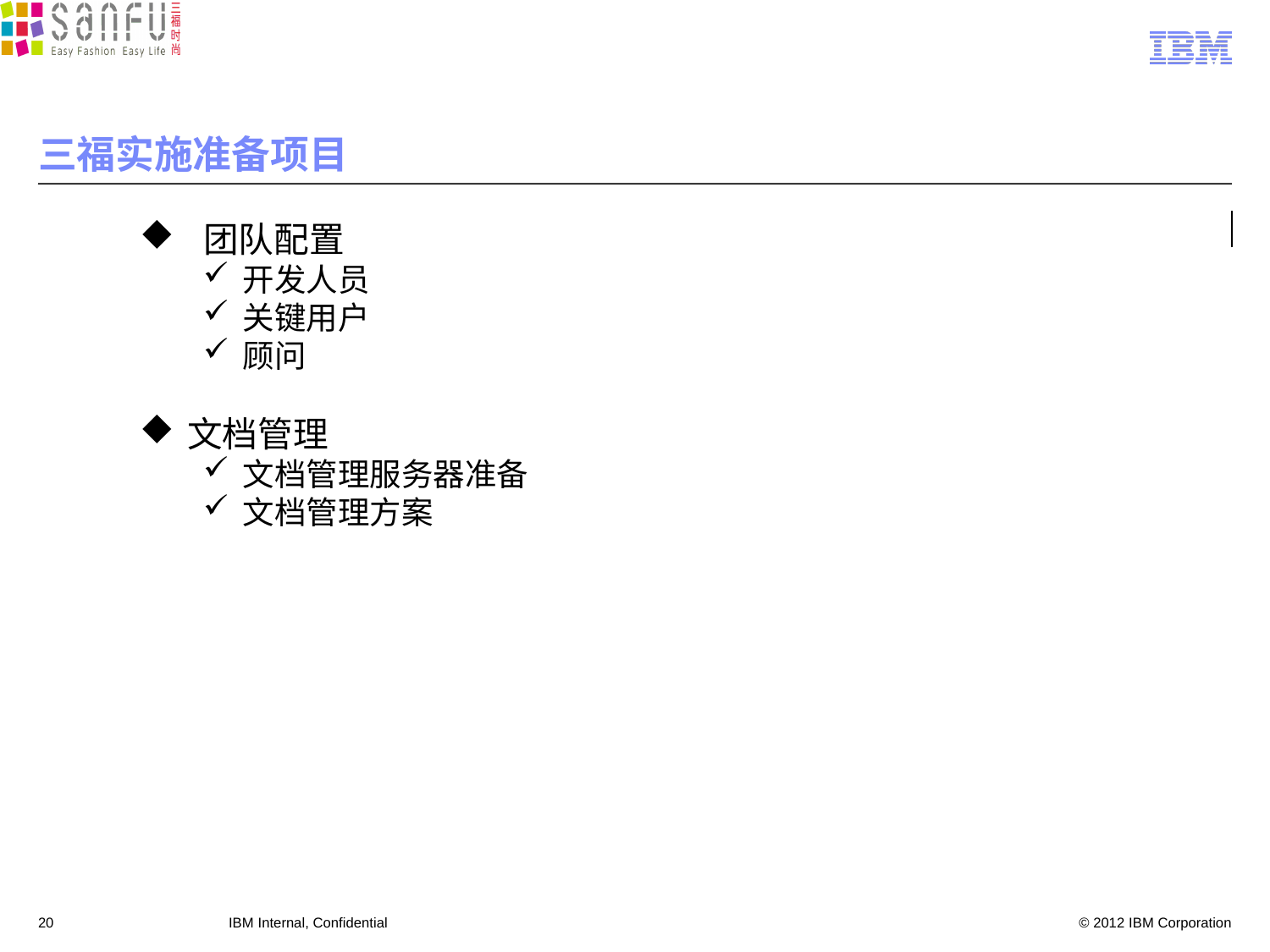

# 三福实施准备项目
 团队配置
开发人员
关键用户
顾问

文档管理
文档管理服务器准备
文档管理方案

20
IBM Internal, Confidential